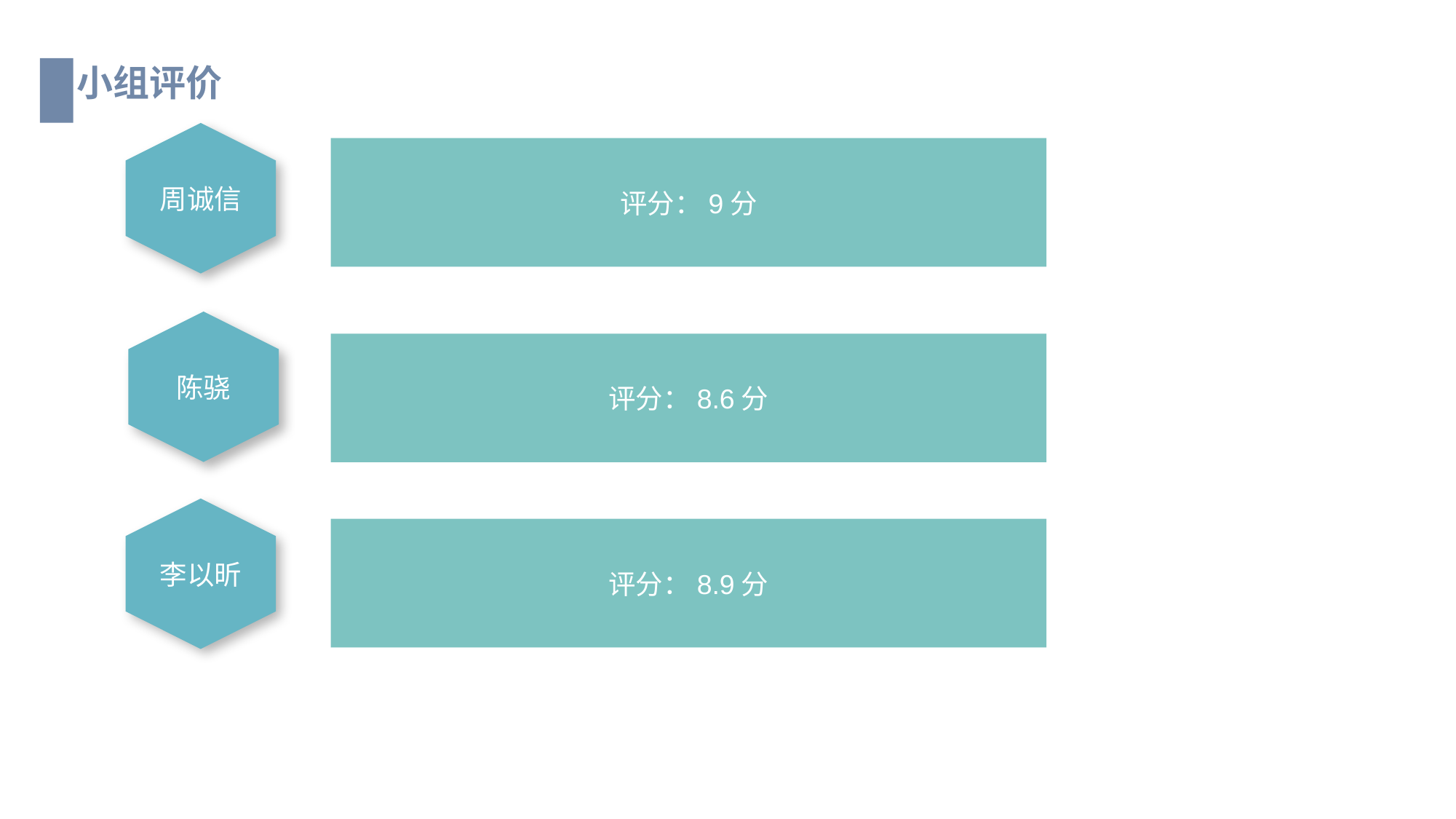

小组评价

周诚信
评分：9分

陈骁
评分：8.6分
李以昕
评分：8.9分